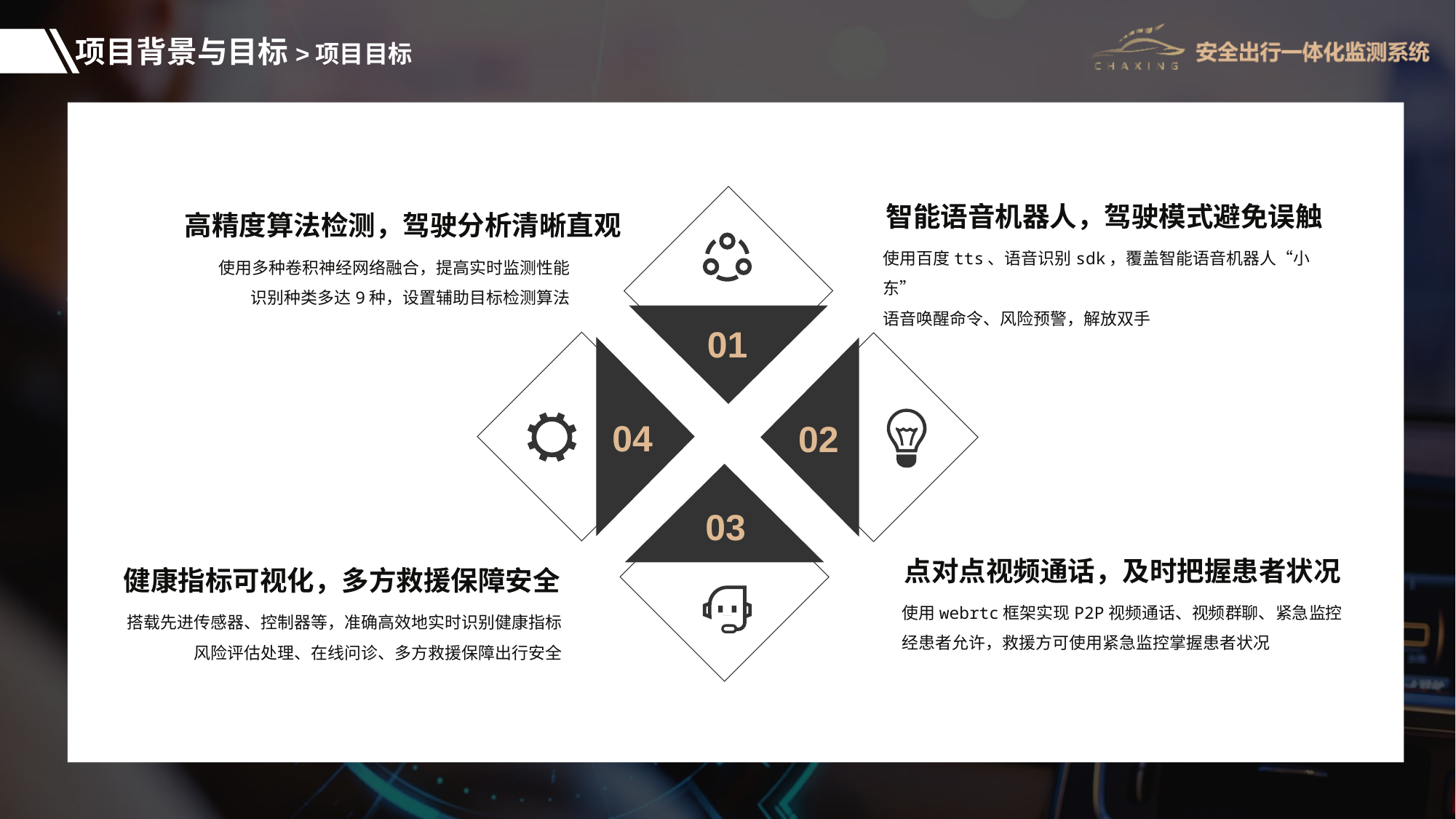

项目背景与目标>项目目标

智能语音机器人，驾驶模式避免误触
使用百度tts、语音识别sdk，覆盖智能语音机器人“小东”
语音唤醒命令、风险预警，解放双手
	高精度算法检测，驾驶分析清晰直观
使用多种卷积神经网络融合，提高实时监测性能
识别种类多达9种，设置辅助目标检测算法

01

04
02

03

点对点视频通话，及时把握患者状况
使用webrtc框架实现P2P视频通话、视频群聊、紧急监控
经患者允许，救援方可使用紧急监控掌握患者状况
健康指标可视化，多方救援保障安全
搭载先进传感器、控制器等，准确高效地实时识别健康指标
风险评估处理、在线问诊、多方救援保障出行安全